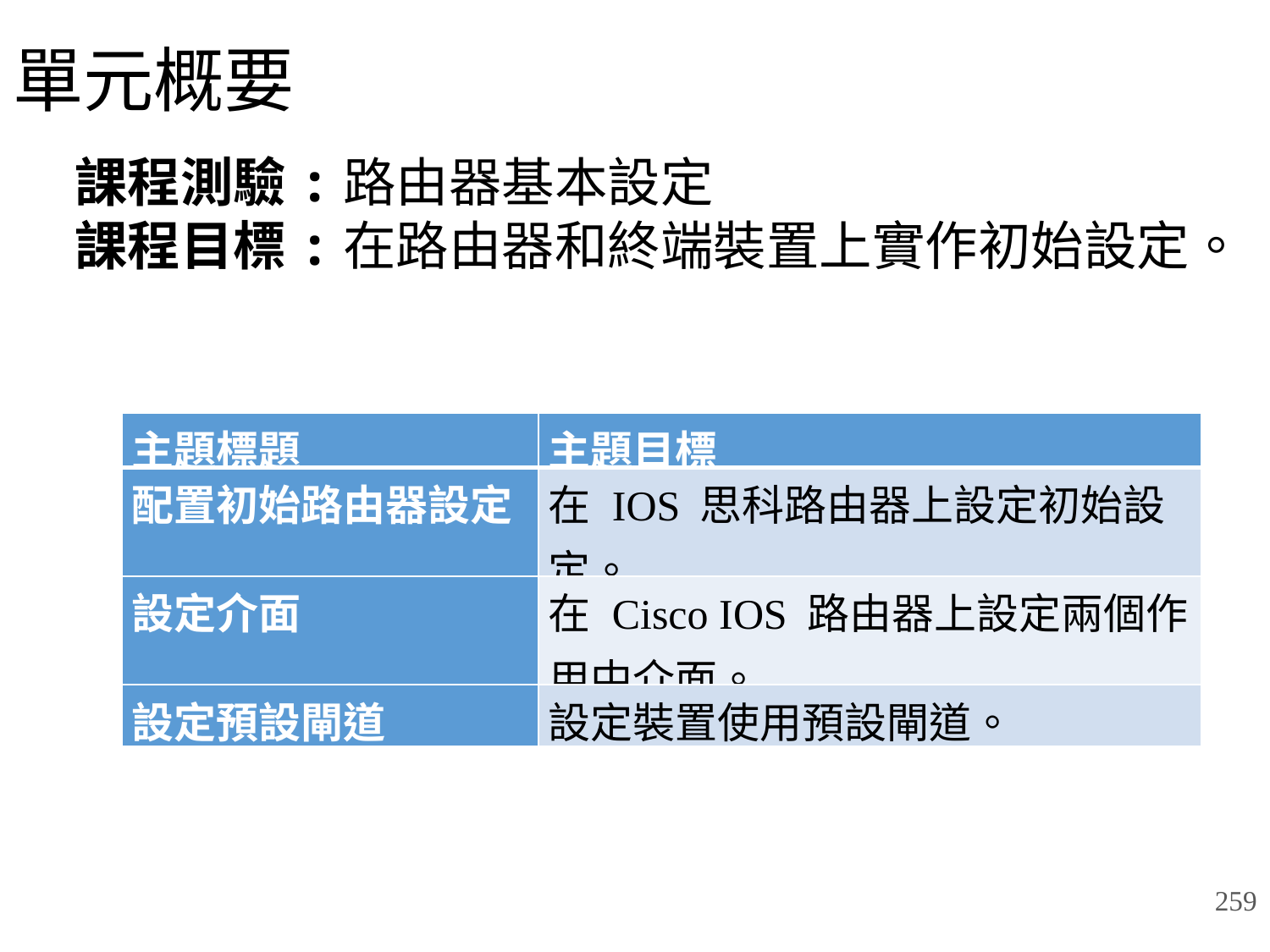

# 單元概要
課程測驗:路由器基本設定
課程目標:在路由器和終端裝置上實作初始設定。

| 主題標題 | 主題目標 |
| --- | --- |
| 配置初始路由器設定 | 在 IOS 思科路由器上設定初始設定。 |
| 設定介面 | 在 Cisco IOS 路由器上設定兩個作用中介面。 |
| 設定預設閘道 | 設定裝置使用預設閘道。 |
259